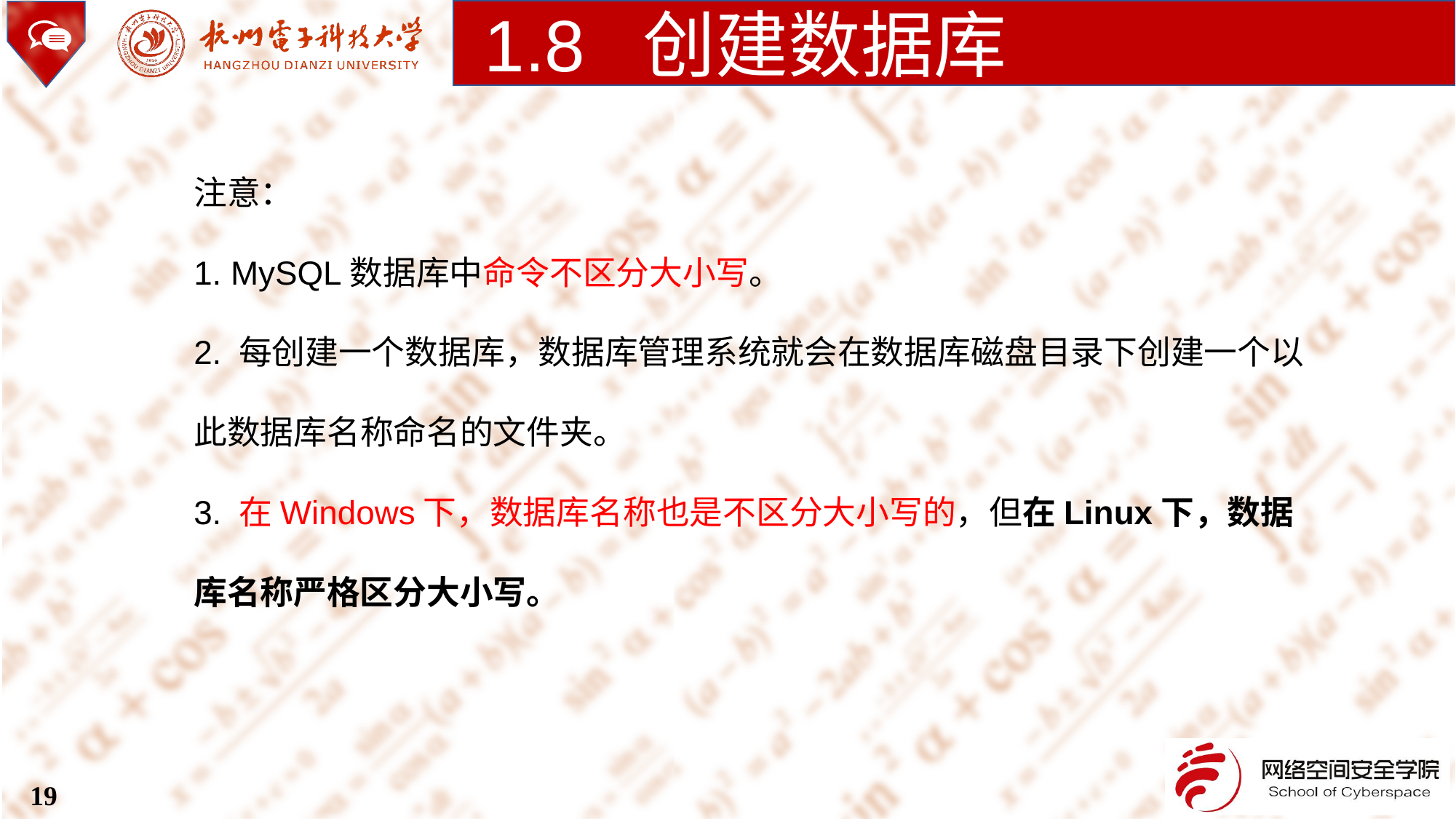

1.8  创建数据库
注意：
1. MySQL数据库中命令不区分大小写。
2. 每创建一个数据库，数据库管理系统就会在数据库磁盘目录下创建一个以此数据库名称命名的文件夹。
3. 在Windows下，数据库名称也是不区分大小写的，但在Linux下，数据库名称严格区分大小写。
19